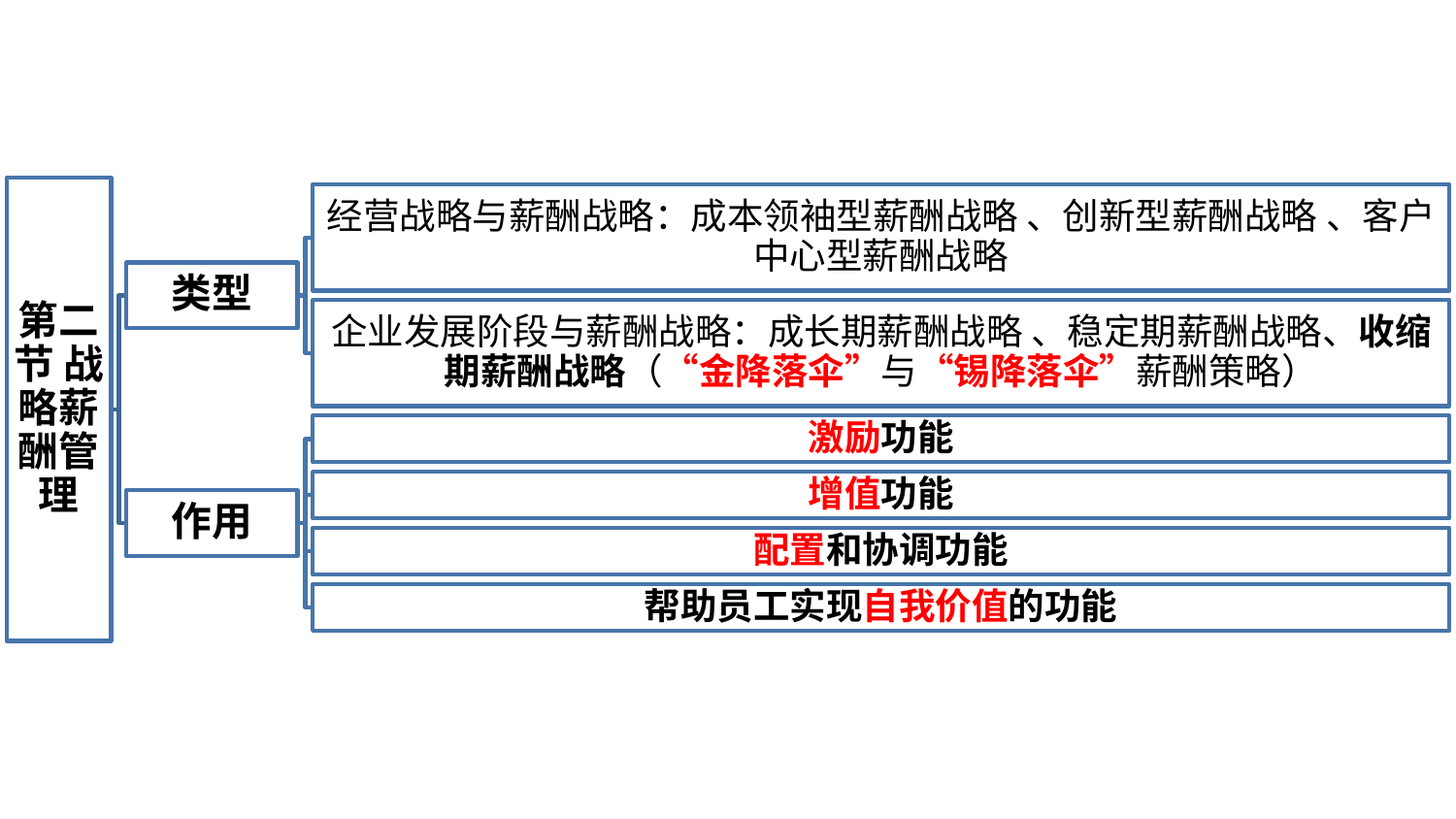

第二节 战略薪酬管理
类型
经营战略与薪酬战略：成本领袖型薪酬战略 、创新型薪酬战略 、客户中心型薪酬战略
企业发展阶段与薪酬战略：成长期薪酬战略 、稳定期薪酬战略、收缩期薪酬战略（“金降落伞”与“锡降落伞”薪酬策略）
作用
激励功能
增值功能
配置和协调功能
帮助员工实现自我价值的功能
多题型